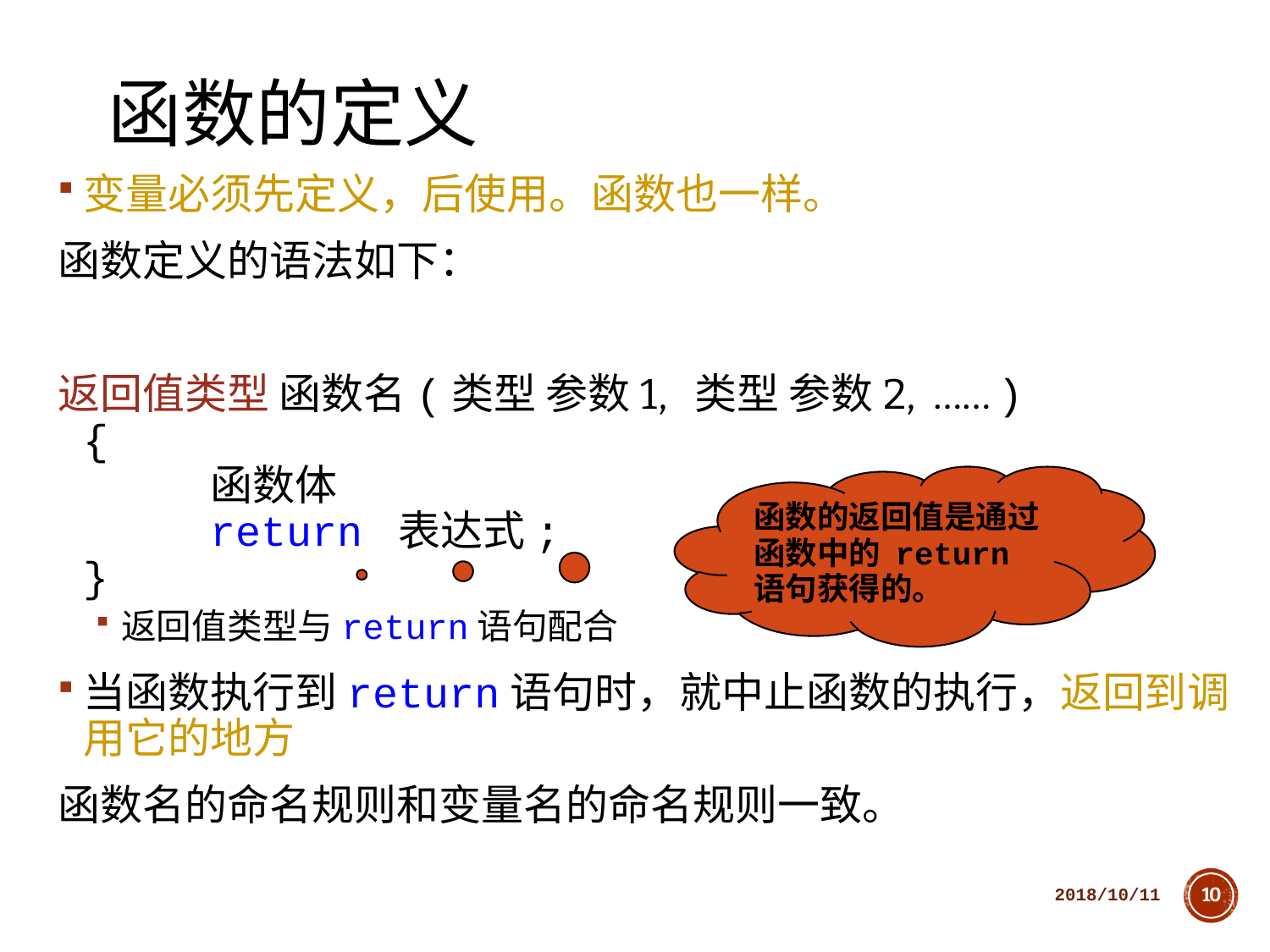

# 函数的定义
变量必须先定义，后使用。函数也一样。
函数定义的语法如下：

返回值类型 函数名(类型 参数1,  类型 参数2,  …… )
{
	函数体
	return 表达式;
}
返回值类型与return语句配合
当函数执行到return语句时，就中止函数的执行，返回到调用它的地方
函数名的命名规则和变量名的命名规则一致。

函数的返回值是通过函数中的 return 语句获得的。

2018/10/11
10